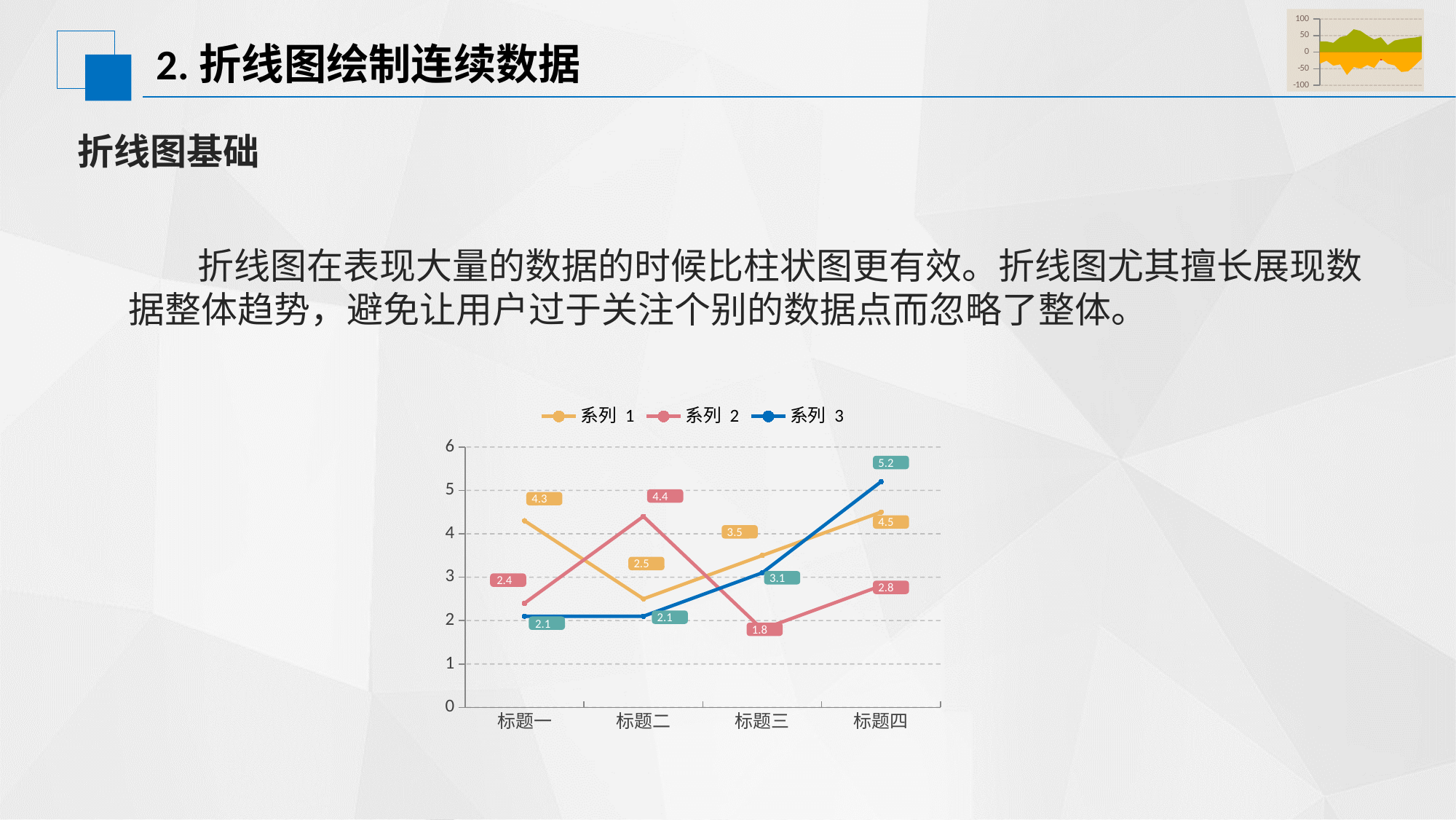

### Chart

| Category | 系列 1 | 系列 2 | 系列 3 | 系列 4 |
|---|---|---|---|---|
| 37261 | 32.0 | 12.0 | -35.0 | -12.0 |
| 37262 | 32.0 | 12.0 | -26.0 | -18.0 |
| 37263 | 28.0 | 12.0 | -41.0 | -32.0 |
| 37264 | 45.0 | 21.0 | -37.0 | -20.0 |
| 37265 | 50.0 | 28.0 | -69.0 | -21.0 |
| 37266 | 69.0 | 30.0 | -45.0 | -24.0 |
| 37267 | 64.0 | 21.0 | -50.0 | -42.0 |
| 37268 | 50.0 | 42.0 | -39.0 | -30.0 |
| 37269 | 38.0 | 29.0 | -48.0 | -16.0 |
| 37270 | 45.0 | 30.0 | -20.0 | -25.0 |
| 37271 | 21.0 | 14.0 | -35.0 | -19.0 |
| 37272 | 35.0 | 15.0 | -40.0 | -17.0 |
| 37273 | 39.0 | 19.0 | -60.0 | -15.0 |
| 37274 | 42.0 | 25.0 | -58.0 | -12.0 |
| 37275 | 44.0 | 34.0 | -40.0 | -19.0 |
| 37276 | 48.0 | 36.0 | -20.0 | -16.0 |
# 2.折线图绘制连续数据
折线图基础
   折线图在表现大量的数据的时候比柱状图更有效。折线图尤其擅长展现数据整体趋势，避免让用户过于关注个别的数据点而忽略了整体。

### Chart

| Category | 系列 1 | 系列 2 | 系列 3 |
|---|---|---|---|
| 标题一 | 4.3 | 2.4 | 2.1 |
| 标题二 | 2.5 | 4.4 | 2.1 |
| 标题三 | 3.5 | 1.8 | 3.1 |
| 标题四 | 4.5 | 2.8 | 5.2 |
5.2

4.4

4.3

4.5

3.5

2.5

3.1

2.4

2.8

2.1

2.1

1.8